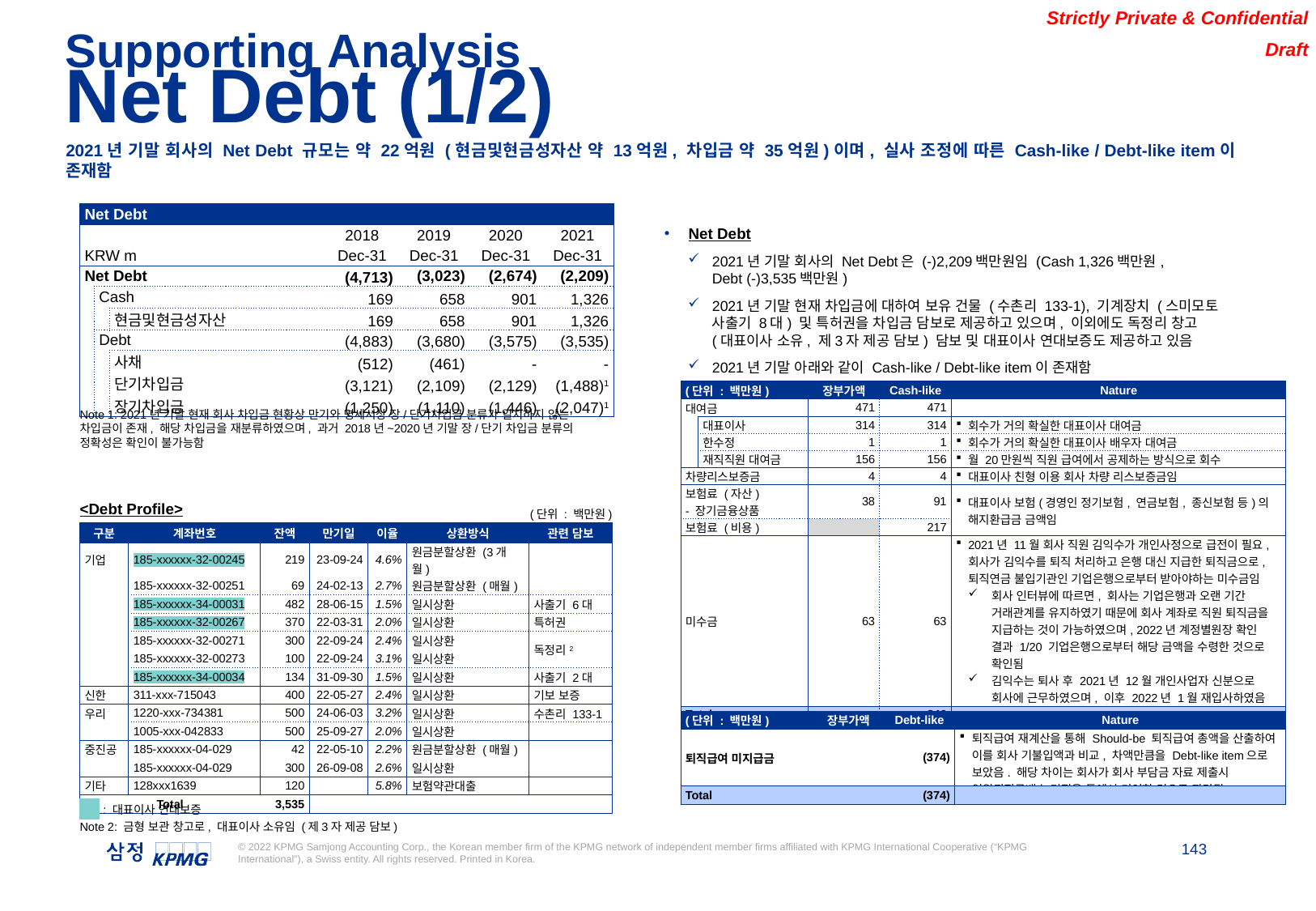

Supporting Analysis
Net Debt (1/2)
2021년 기말 회사의 Net Debt 규모는 약 22억원 (현금및현금성자산 약 13억원, 차입금 약 35억원)이며, 실사 조정에 따른 Cash-like / Debt-like item이 존재함

| Net Debt |  |  |  |  |  |  |  |  |
| --- | --- | --- | --- | --- | --- | --- | --- | --- |
|  |  |  |  |  | 2018 | 2019 | 2020 | 2021 |
| KRW m |  |  |  |  | Dec-31 | Dec-31 | Dec-31 | Dec-31 |
| Net Debt |  |  |  |  | (4,713) | (3,023) | (2,674) | (2,209) |
|  | Cash |  |  |  | 169 | 658 | 901 | 1,326 |
|  |  | 현금및현금성자산 |  | 현금및 | 169 | 658 | 901 | 1,326 |
|  | Debt |  |  |  | (4,883) | (3,680) | (3,575) | (3,535) |
|  |  | 사채 |  |  | (512) | (461) | - | - |
|  |  | 단기차입금 |  |  | (3,121) | (2,109) | (2,129) | (1,488)1 |
|  |  | 장기차입금 |  |  | (1,250) | (1,110) | (1,446) | (2,047)1 |
Net Debt
2021년 기말 회사의 Net Debt은 (-)2,209백만원임 (Cash 1,326백만원,          Debt (-)3,535백만원)
2021년 기말 현재 차입금에 대하여 보유 건물 (수촌리 133-1), 기계장치 (스미모토 사출기 8대) 및 특허권을 차입금 담보로 제공하고 있으며, 이외에도 독정리 창고 (대표이사 소유, 제3자 제공 담보) 담보 및 대표이사 연대보증도 제공하고 있음
2021년 기말 아래와 같이 Cash-like / Debt-like item이 존재함

| (단위 : 백만원) |  | 장부가액 | Cash-like | Nature |
| --- | --- | --- | --- | --- |
| 대여금 |  | 471 | 471 |  |
|  | 대표이사 | 314 | 314 | 회수가 거의 확실한 대표이사 대여금 |
|  | 한수정 | 1 | 1 | 회수가 거의 확실한 대표이사 배우자 대여금 |
|  | 재직직원 대여금 | 156 | 156 | 월 20만원씩 직원 급여에서 공제하는 방식으로 회수 |
| 차량리스보증금 |  | 4 | 4 | 대표이사 친형 이용 회사 차량 리스보증금임 |
| 보험료 (자산) - 장기금융상품 |  | 38 | 91 | 대표이사 보험(경영인 정기보험, 연금보험, 종신보험 등)의 해지환급금 금액임 |
| 보험료 (비용) |  |  | 217 |  |
| 미수금 |  | 63 | 63 | 2021년 11월 회사 직원 김익수가 개인사정으로 급전이 필요, 회사가 김익수를 퇴직 처리하고 은행 대신 지급한 퇴직금으로, 퇴직연금 불입기관인 기업은행으로부터 받아야하는 미수금임 회사 인터뷰에 따르면, 회사는 기업은행과 오랜 기간 거래관계를 유지하였기 때문에 회사 계좌로 직원 퇴직금을 지급하는 것이 가능하였으며, 2022년 계정별원장 확인 결과 1/20 기업은행으로부터 해당 금액을 수령한 것으로 확인됨 김익수는 퇴사 후 2021년 12월 개인사업자 신분으로 회사에 근무하였으며, 이후 2022년 1월 재입사하였음 |
| Total |  |  | 846 |  |
Note 1: 2021년 기말 현재 회사 차입금 현황상 만기와 명세서상 장/단기차입금 분류가 일치하지 않는 차입금이 존재, 해당 차입금을 재분류하였으며, 과거 2018년~2020년 기말 장/단기 차입금 분류의 정확성은 확인이 불가능함
<Debt Profile>
(단위 : 백만원)
| 구분 | 계좌번호 | 잔액 | 만기일 | 이율 | 상환방식 | 관련 담보 |
| --- | --- | --- | --- | --- | --- | --- |
| 기업 | 185-xxxxxx-32-00245 | 219 | 23-09-24 | 4.6% | 원금분할상환 (3개월) |  |
|  | 185-xxxxxx-32-00251 | 69 | 24-02-13 | 2.7% | 원금분할상환 (매월) |  |
|  | 185-xxxxxx-34-00031 | 482 | 28-06-15 | 1.5% | 일시상환 | 사출기 6대 |
|  | 185-xxxxxx-32-00267 | 370 | 22-03-31 | 2.0% | 일시상환 | 특허권 |
|  | 185-xxxxxx-32-00271 | 300 | 22-09-24 | 2.4% | 일시상환 | 독정리2 |
|  | 185-xxxxxx-32-00273 | 100 | 22-09-24 | 3.1% | 일시상환 |  |
|  | 185-xxxxxx-34-00034 | 134 | 31-09-30 | 1.5% | 일시상환 | 사출기 2대 |
| 신한 | 311-xxx-715043 | 400 | 22-05-27 | 2.4% | 일시상환 | 기보 보증 |
| 우리 | 1220-xxx-734381 | 500 | 24-06-03 | 3.2% | 일시상환 | 수촌리 133-1 |
|  | 1005-xxx-042833 | 500 | 25-09-27 | 2.0% | 일시상환 |  |
| 중진공 | 185-xxxxxx-04-029 | 42 | 22-05-10 | 2.2% | 원금분할상환 (매월) |  |
|  | 185-xxxxxx-04-029 | 300 | 26-09-08 | 2.6% | 일시상환 |  |
| 기타 | 128xxx1639 | 120 |  | 5.8% | 보험약관대출 |  |
| Total |  | 3,535 |  |  |  |  |
| (단위 : 백만원) | 장부가액 | Debt-like | Nature |
| --- | --- | --- | --- |
| 퇴직급여 미지급금 |  | (374) | 퇴직급여 재계산을 통해 Should-be 퇴직급여 총액을 산출하여 이를 회사 기불입액과 비교, 차액만큼을 Debt-like item으로 보았음. 해당 차이는 회사가 회사 부담금 자료 제출시 임원퇴직금배수 미적용 등에서 기인한 것으로 판단됨 |
| Total |  | (374) |  |

: 대표이사 연대보증
Note 2: 금형 보관 창고로, 대표이사 소유임 (제3자 제공 담보)